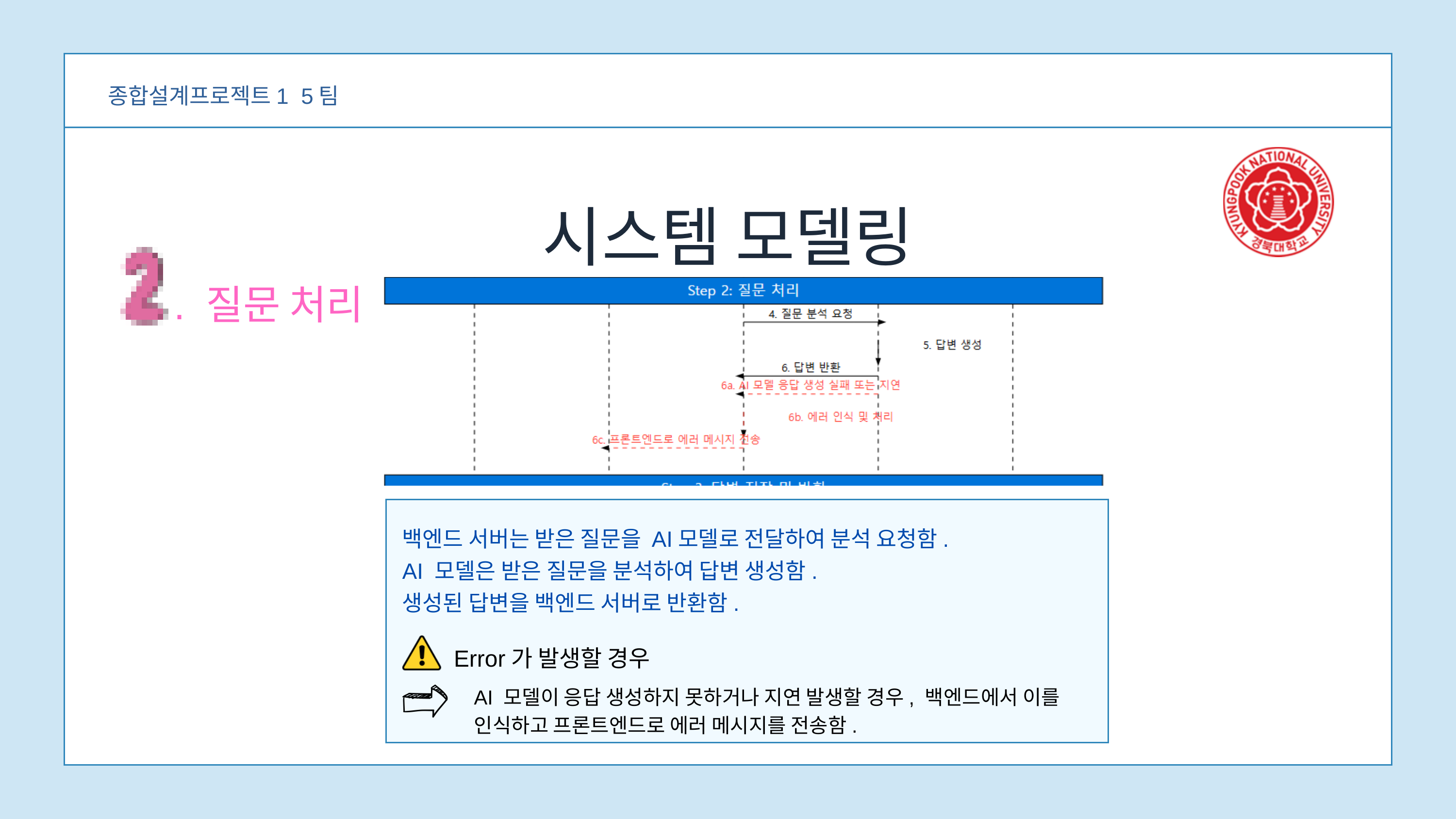

종합설계프로젝트1  5팀

시스템 모델링

. 질문 처리

백엔드 서버는 받은 질문을 AI모델로 전달하여 분석 요청함.
AI 모델은 받은 질문을 분석하여 답변 생성함.
생성된 답변을 백엔드 서버로 반환함.

Error가 발생할 경우
AI 모델이 응답 생성하지 못하거나 지연 발생할 경우, 백엔드에서 이를
인식하고 프론트엔드로 에러 메시지를 전송함.